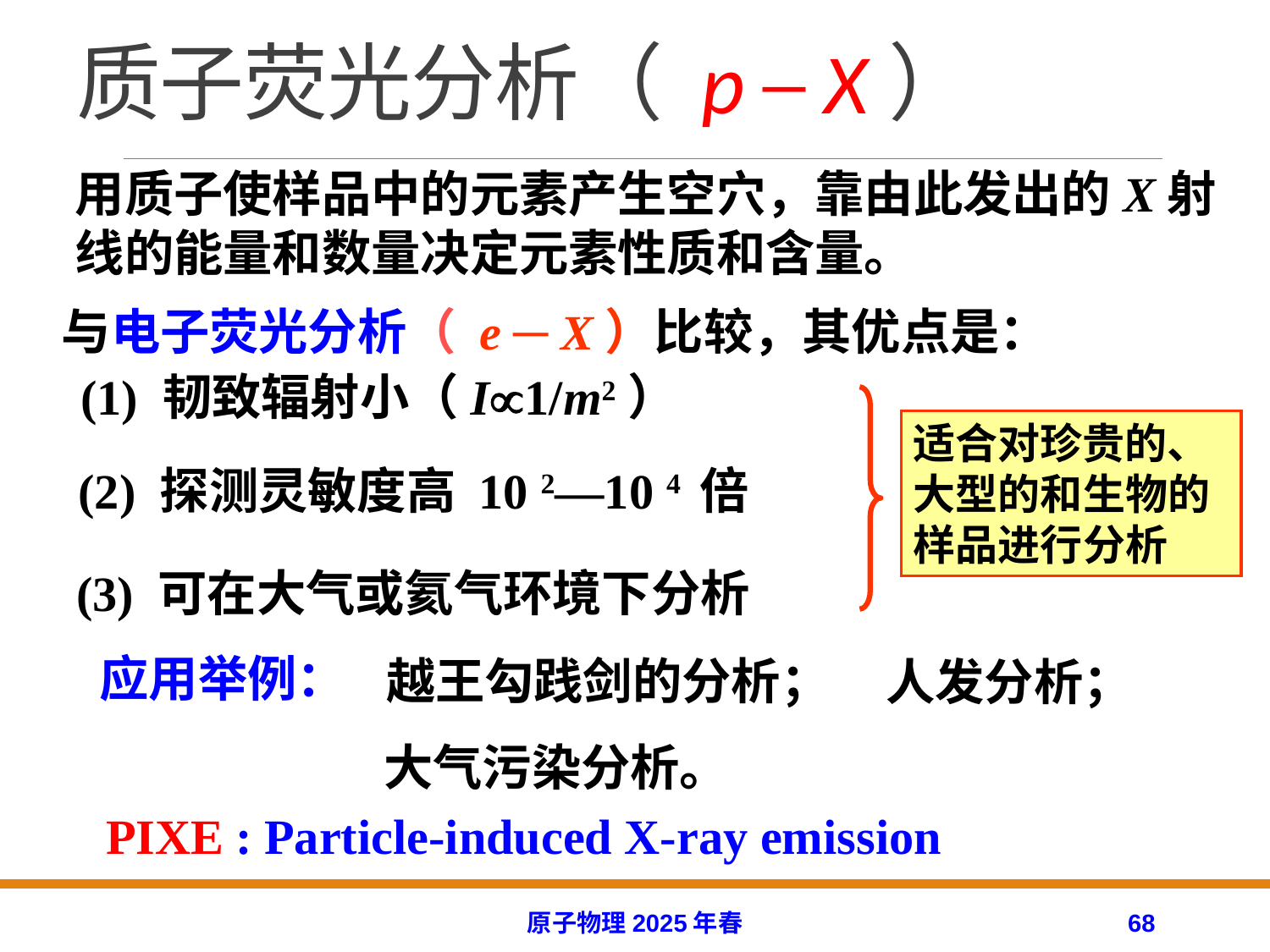

# 质子荧光分析（ p ─ X）
用质子使样品中的元素产生空穴，靠由此发出的X射线的能量和数量决定元素性质和含量。
与电子荧光分析（ e ─ X）比较，其优点是：
(1) 韧致辐射小（I∝1/m2）

适合对珍贵的、大型的和生物的样品进行分析
(2) 探测灵敏度高 10 2—10 4 倍
(3) 可在大气或氦气环境下分析
应用举例：
越王勾践剑的分析；
人发分析；
大气污染分析。
PIXE : Particle-induced X-ray emission
原子物理2025年春
68